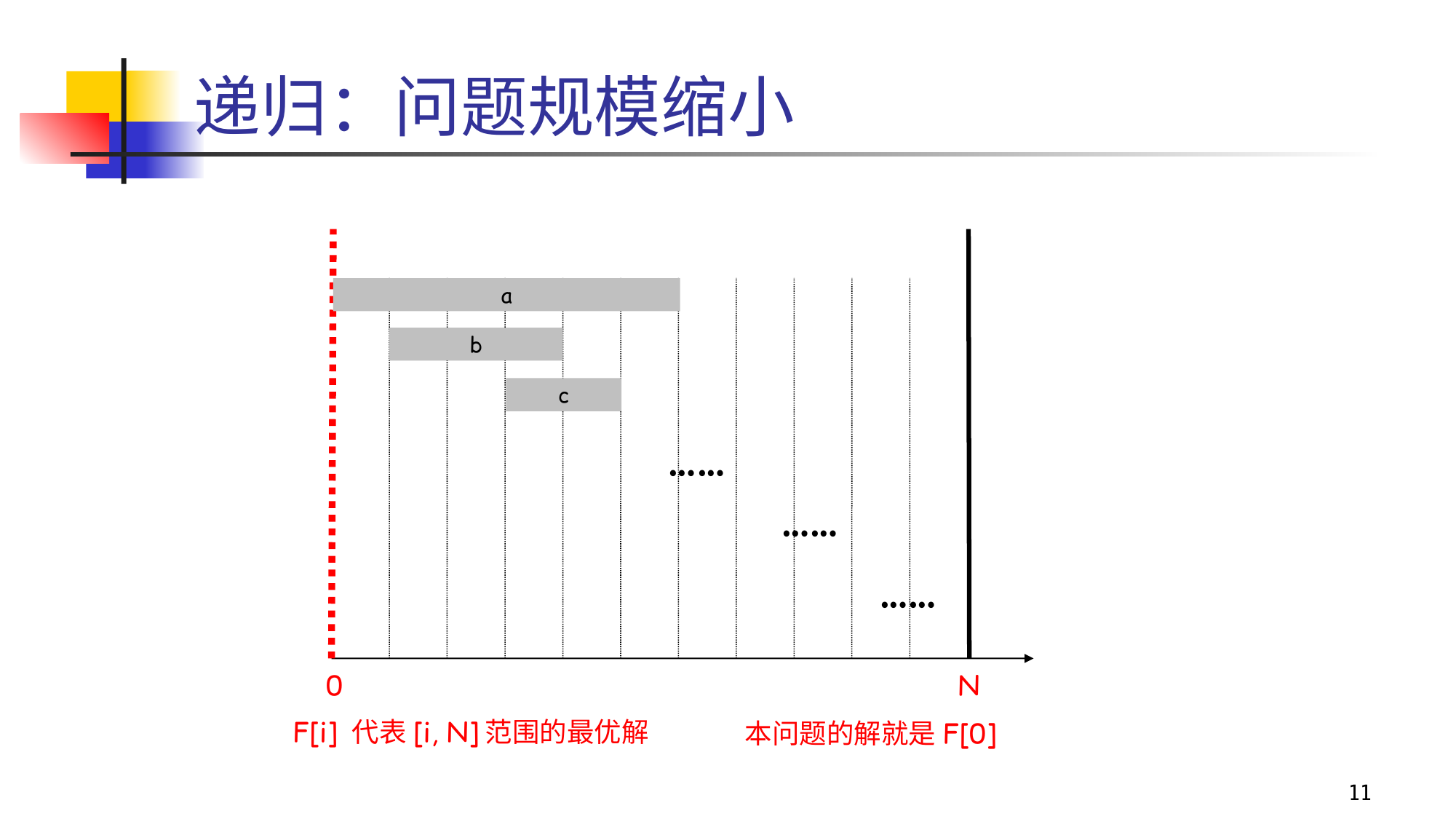

# 递归：问题规模缩小
a
b
c
……

……
……

0
N
F[i] 代表[i, N]范围的最优解
本问题的解就是F[0]
11